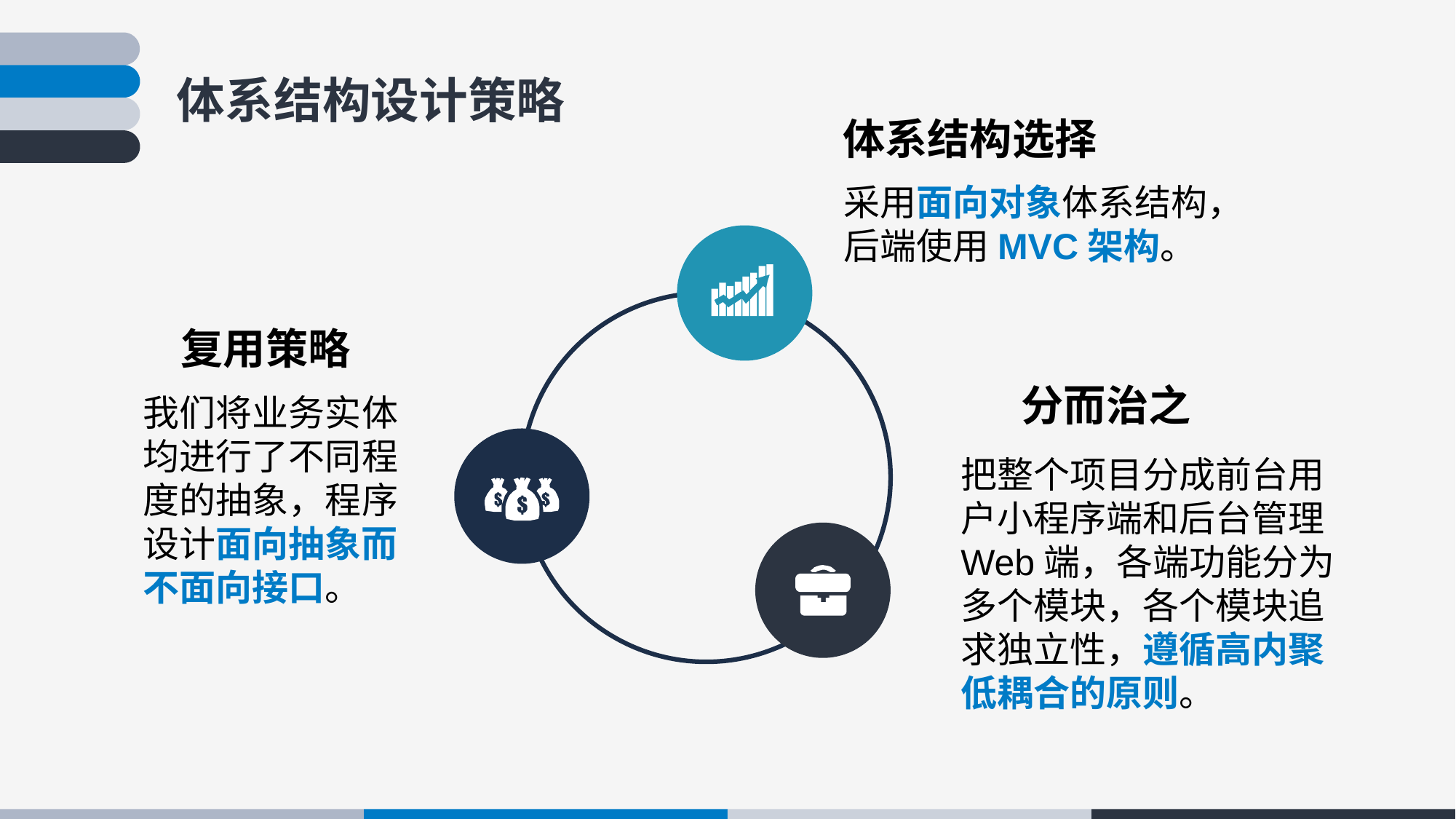

项目设计过程中遵循如下规则：
1.复用策略
  	我们将业务实体均进行了不同程度的抽象，程序设计面向抽象而不面向接口。
2.分而治之
　把整个项目分成前台用户小程序端和后台管理Web端，各端功能分为多个模块，各个模块追求独立性，遵循高内聚低耦合的原则。
体系结构设计策略
体系结构选择

采用面向对象体系结构，
后端使用MVC架构。

复用策略

分而治之
我们将业务实体均进行了不同程度的抽象，程序设计面向抽象而不面向接口。
把整个项目分成前台用户小程序端和后台管理Web端，各端功能分为多个模块，各个模块追求独立性，遵循高内聚低耦合的原则。